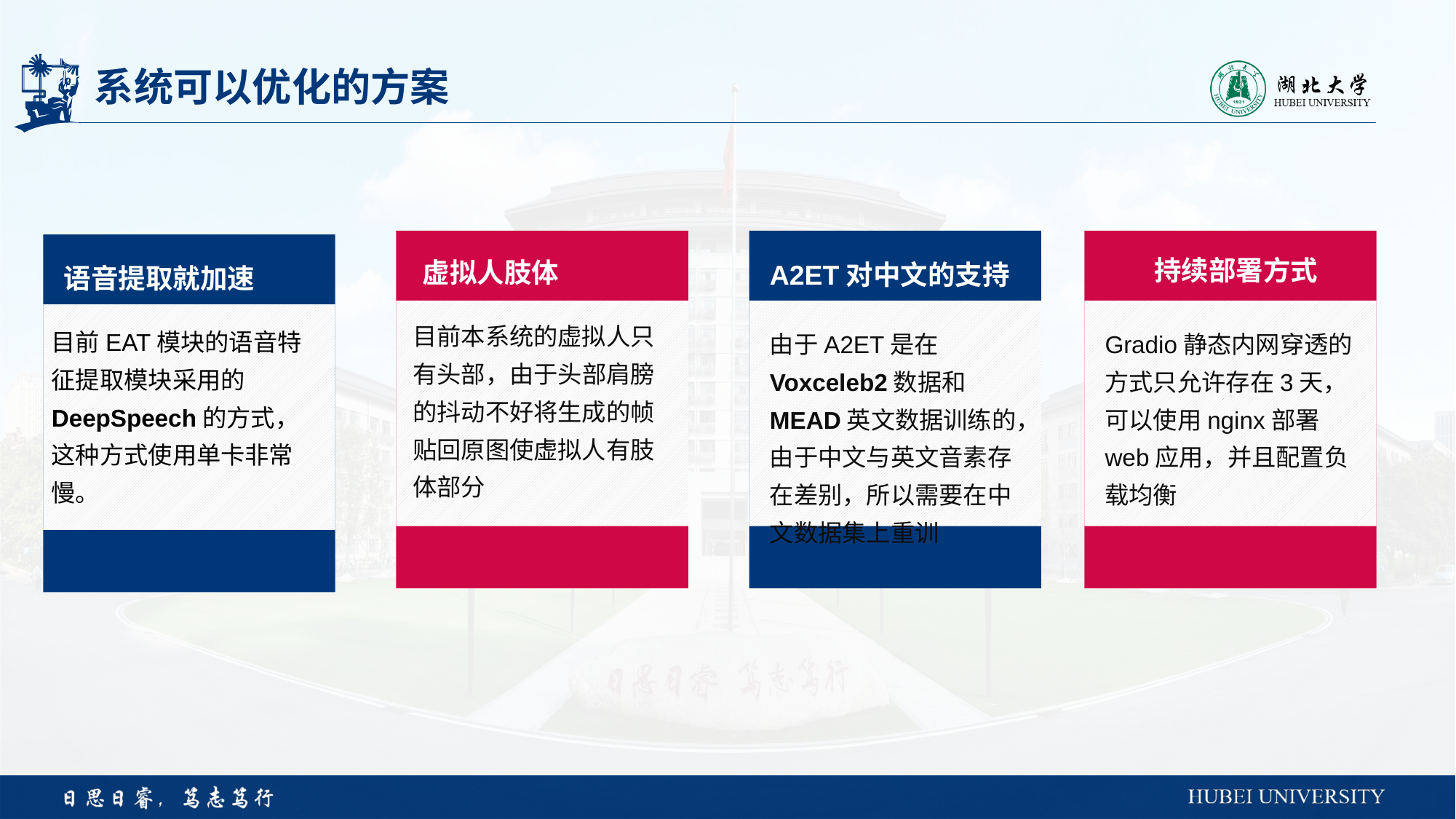

# 系统可以优化的方案

目前本系统的虚拟人只有头部，由于头部肩膀的抖动不好将生成的帧贴回原图使虚拟人有肢体部分

持续部署方式
A2ET对中文的支持

由于A2ET是在Voxceleb2数据和MEAD英文数据训练的，由于中文与英文音素存在差别，所以需要在中文数据集上重训

Gradio静态内网穿透的方式只允许存在3天，可以使用nginx部署web应用，并且配置负载均衡

虚拟人肢体
语音提取就加速

目前EAT模块的语音特征提取模块采用的DeepSpeech的方式，这种方式使用单卡非常慢。